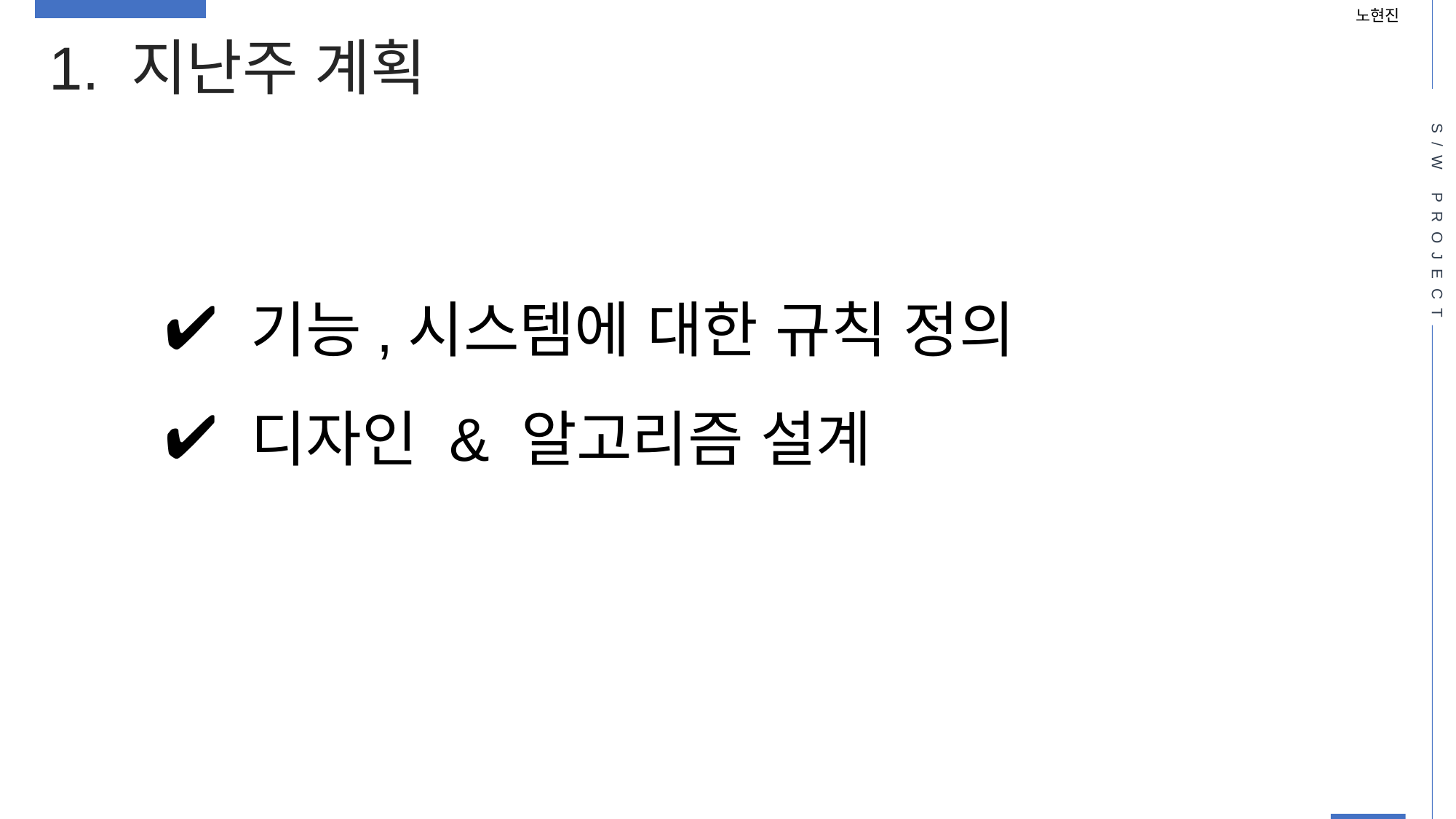

노현진
1. 지난주 계획
S/W PROJECT
 기능,시스템에 대한 규칙 정의
 디자인 & 알고리즘 설계